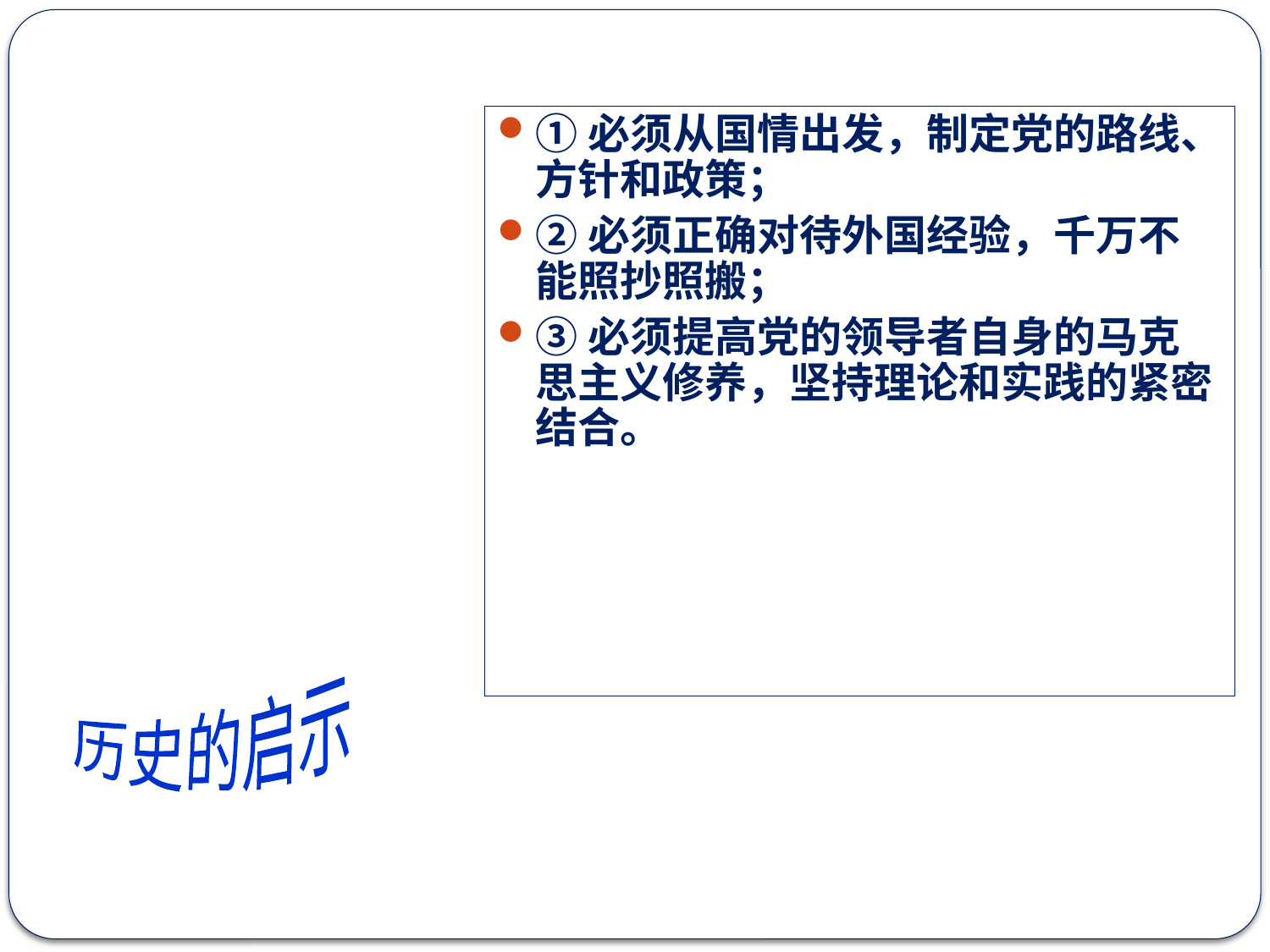

①必须从国情出发，制定党的路线、方针和政策；
②必须正确对待外国经验，千万不能照抄照搬；
③必须提高党的领导者自身的马克思主义修养，坚持理论和实践的紧密结合。
历史的启示